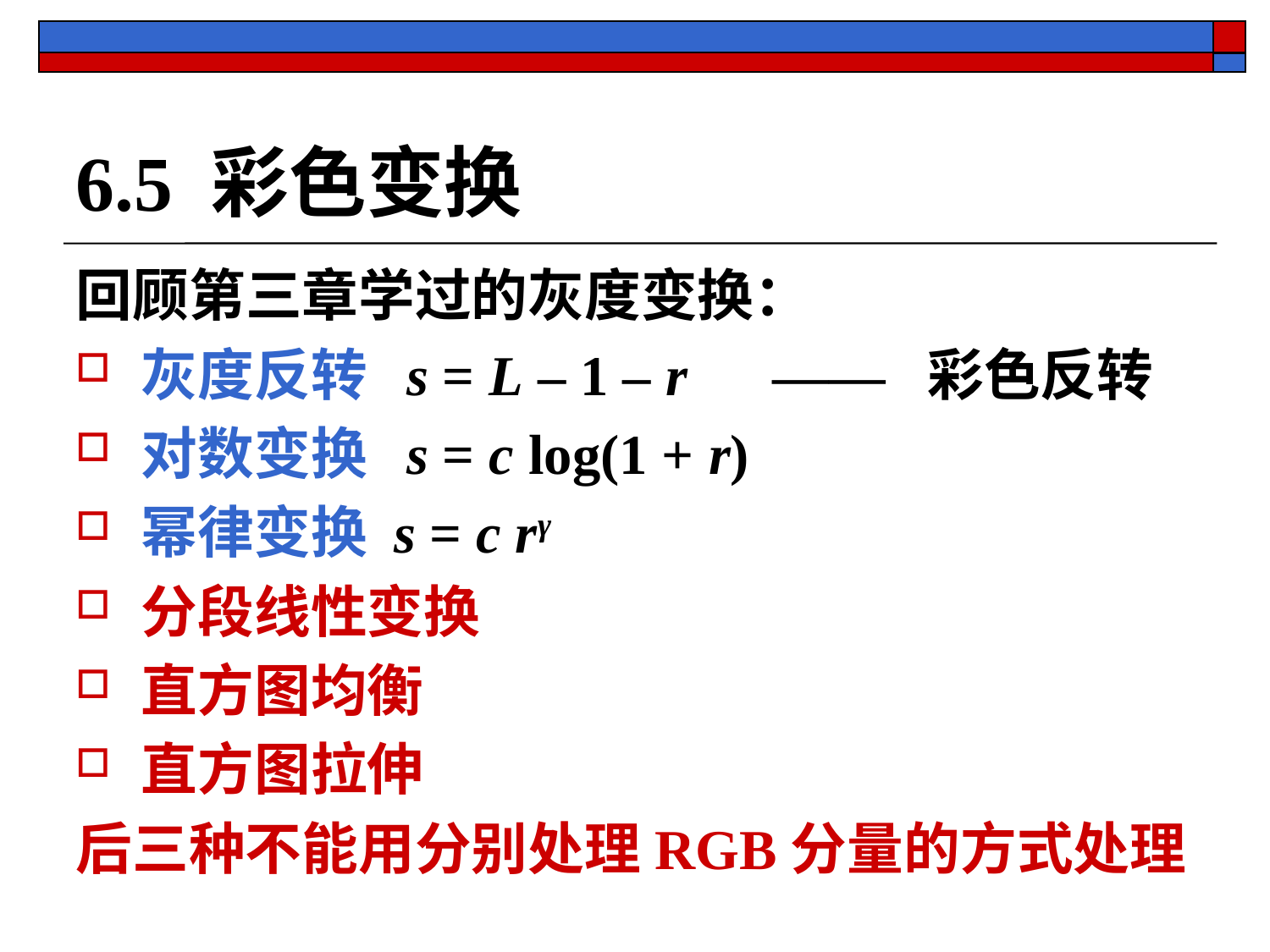

# 6.5 彩色变换
回顾第三章学过的灰度变换：
灰度反转  s = L – 1 – r      ——  彩色反转
对数变换  s = c log(1 + r)
幂律变换 s = c rγ
分段线性变换
直方图均衡
直方图拉伸
后三种不能用分别处理RGB分量的方式处理
68